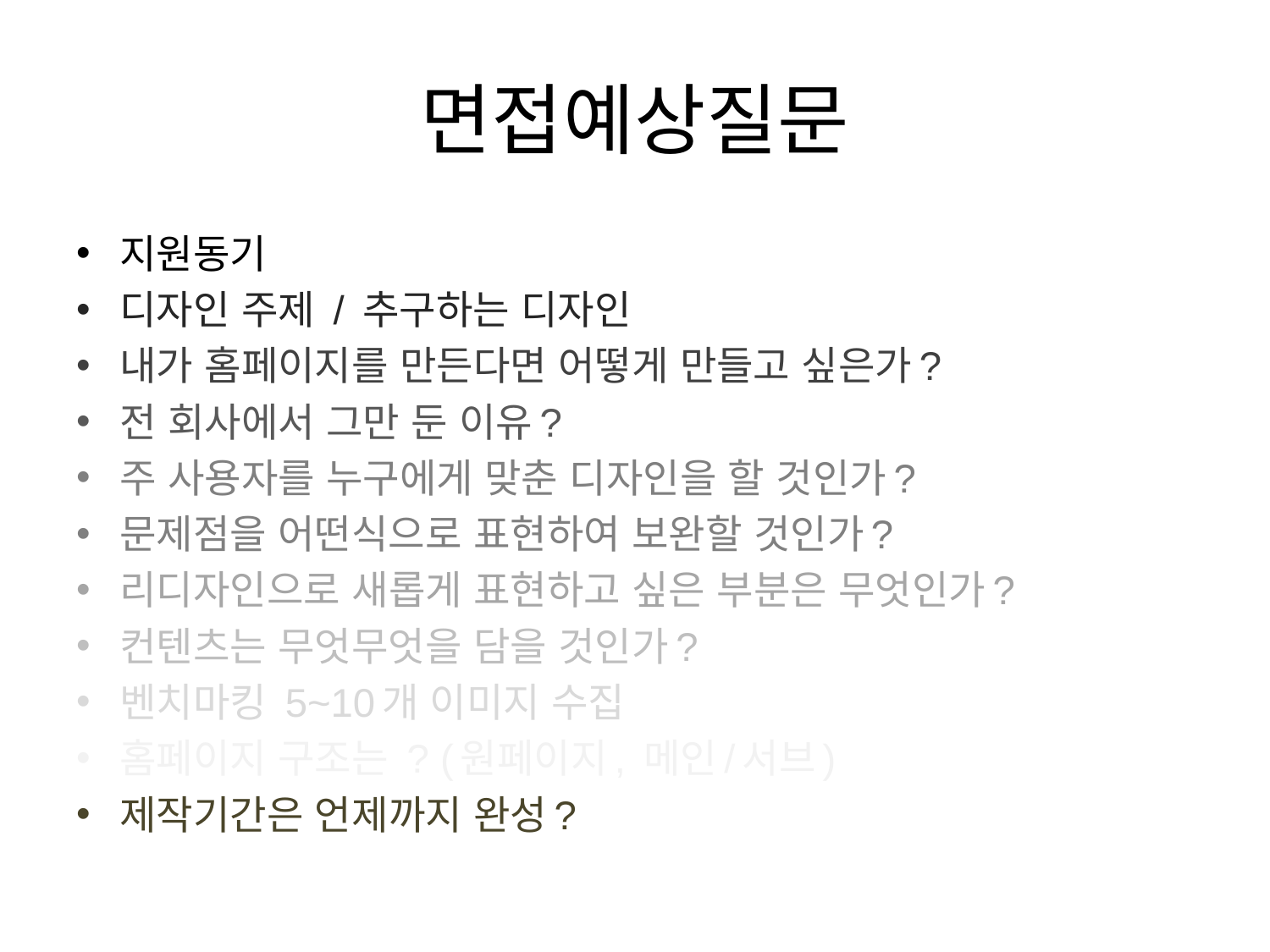

# 면접예상질문
지원동기
디자인 주제 / 추구하는 디자인
내가 홈페이지를 만든다면 어떻게 만들고 싶은가?
전 회사에서 그만 둔 이유?
주 사용자를 누구에게 맞춘 디자인을 할 것인가?
문제점을 어떤식으로 표현하여 보완할 것인가?
리디자인으로 새롭게 표현하고 싶은 부분은 무엇인가?
컨텐츠는 무엇무엇을 담을 것인가?
벤치마킹 5~10개 이미지 수집
홈페이지 구조는 ? (원페이지, 메인/서브)
제작기간은 언제까지 완성?